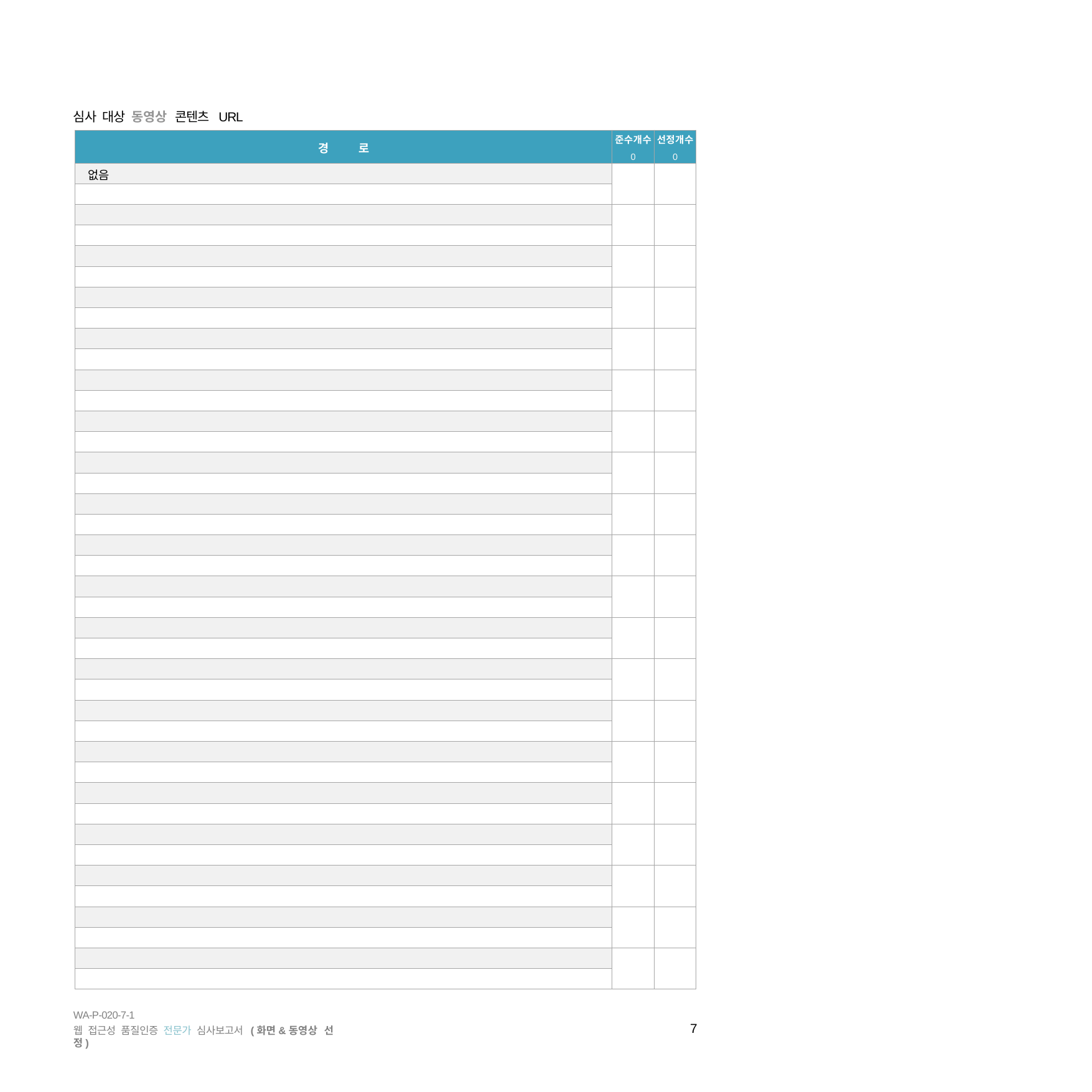

심사 대상 동영상  콘텐츠 URL
| 경 로 | 준수개수 0 | 선정개수 0 |
| --- | --- | --- |
| 없음 |  |  |
|  |  |  |
|  |  |  |
|  |  |  |
|  |  |  |
|  |  |  |
|  |  |  |
|  |  |  |
|  |  |  |
|  |  |  |
|  |  |  |
|  |  |  |
|  |  |  |
|  |  |  |
|  |  |  |
|  |  |  |
|  |  |  |
|  |  |  |
|  |  |  |
|  |  |  |
|  |  |  |
|  |  |  |
|  |  |  |
|  |  |  |
|  |  |  |
|  |  |  |
|  |  |  |
|  |  |  |
|  |  |  |
|  |  |  |
|  |  |  |
|  |  |  |
|  |  |  |
|  |  |  |
|  |  |  |
|  |  |  |
|  |  |  |
|  |  |  |
|  |  |  |
|  |  |  |
WA-P-020-7-1
웹 접근성 품질인증 전문가 심사보고서 (화면&동영상  선정)
7